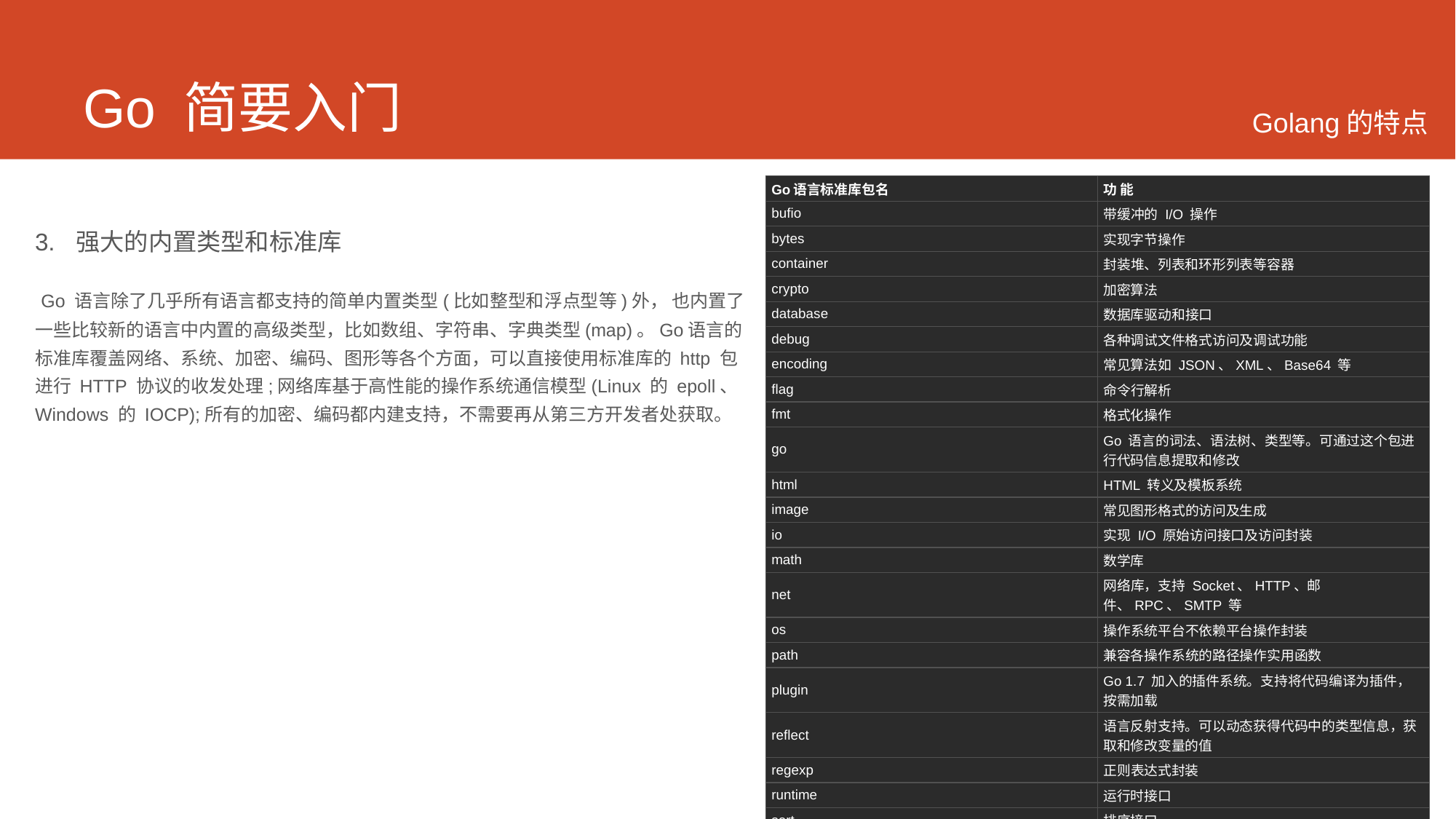

# Go 简要入门
Golang的特点
| Go语言标准库包名 | 功 能 |
| --- | --- |
| bufio | 带缓冲的 I/O 操作 |
| bytes | 实现字节操作 |
| container | 封装堆、列表和环形列表等容器 |
| crypto | 加密算法 |
| database | 数据库驱动和接口 |
| debug | 各种调试文件格式访问及调试功能 |
| encoding | 常见算法如 JSON、XML、Base64 等 |
| flag | 命令行解析 |
| fmt | 格式化操作 |
| go | Go 语言的词法、语法树、类型等。可通过这个包进行代码信息提取和修改 |
| html | HTML 转义及模板系统 |
| image | 常见图形格式的访问及生成 |
| io | 实现 I/O 原始访问接口及访问封装 |
| math | 数学库 |
| net | 网络库，支持 Socket、HTTP、邮件、RPC、SMTP 等 |
| os | 操作系统平台不依赖平台操作封装 |
| path | 兼容各操作系统的路径操作实用函数 |
| plugin | Go 1.7 加入的插件系统。支持将代码编译为插件，按需加载 |
| reflect | 语言反射支持。可以动态获得代码中的类型信息，获取和修改变量的值 |
| regexp | 正则表达式封装 |
| runtime | 运行时接口 |
| sort | 排序接口 |
| strings | 字符串转换、解析及实用函数 |
| time | 时间接口 |
| text | 文本模板及 Token 词法器 |
强大的内置类型和标准库
 Go 语言除了几乎所有语言都支持的简单内置类型(比如整型和浮点型等)外， 也内置了一些比较新的语言中内置的高级类型，比如数组、字符串、字典类型(map)。Go语言的标准库覆盖网络、系统、加密、编码、图形等各个方面，可以直接使用标准库的 http 包进行 HTTP 协议的收发处理;网络库基于高性能的操作系统通信模型(Linux 的 epoll、Windows 的 IOCP);所有的加密、编码都内建支持，不需要再从第三方开发者处获取。